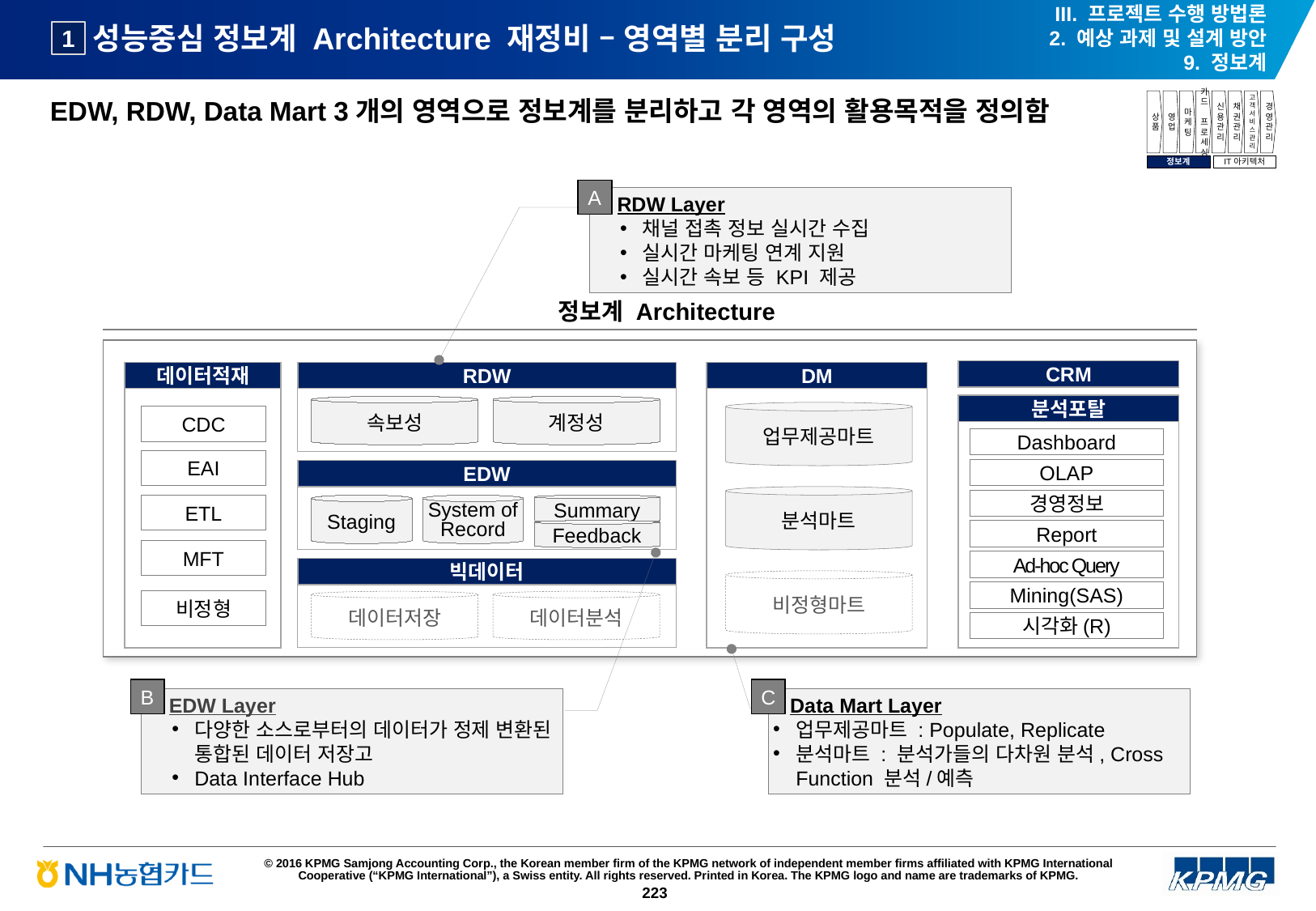

III. 프로젝트 수행 방법론
2. 예상 과제 및 설계 방안
9. 정보계
# 성능중심 정보계 Architecture 재정비 – 영역별 분리 구성
1
EDW, RDW, Data Mart 3개의 영역으로 정보계를 분리하고 각 영역의 활용목적을 정의함
상품
영업
마케팅
카드
프로세싱
신용관리
채권관리
고객서비스관리
경영관리
정보계
IT아키텍처
A
    RDW Layer
채널 접촉 정보 실시간 수집
실시간 마케팅 연계 지원
실시간 속보 등 KPI 제공
정보계 Architecture

CRM

데이터적재
RDW

DM

분석포탈
속보성
계정성
업무제공마트
CDC

Dashboard
EAI
OLAP

EDW
분석마트
경영정보
Staging
System of Record
Summary
ETL
Feedback
Report
MFT
Ad-hoc Query

빅데이터
비정형마트
Mining(SAS)
비정형
데이터저장
데이터분석
시각화(R)
B
C
   Data Mart Layer
업무제공마트 : Populate, Replicate
분석마트 : 분석가들의 다차원 분석, Cross Function 분석/예측
    EDW Layer
다양한 소스로부터의 데이터가 정제 변환된 통합된 데이터 저장고
Data Interface Hub